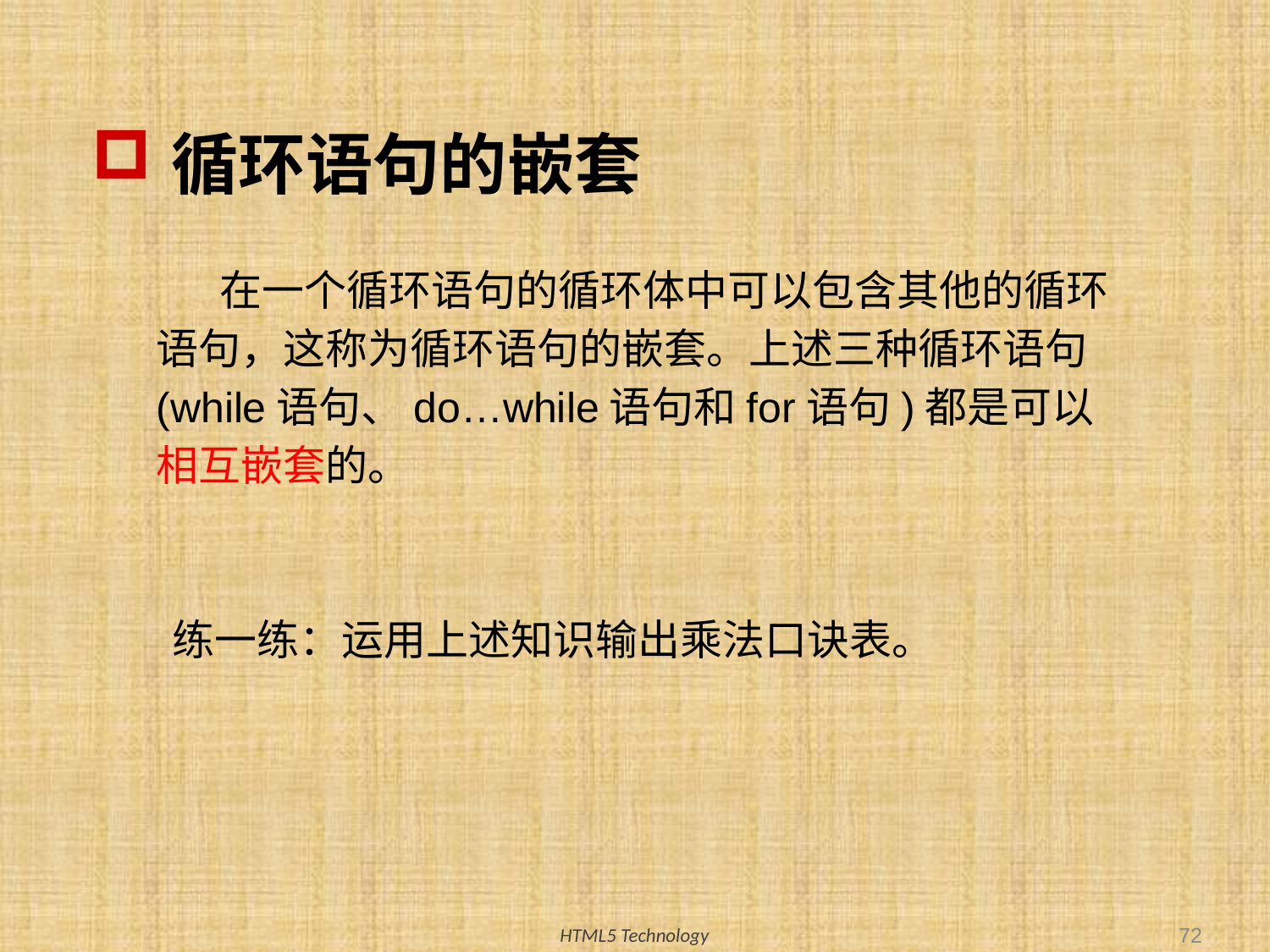

# 循环语句的嵌套
在一个循环语句的循环体中可以包含其他的循环语句，这称为循环语句的嵌套。上述三种循环语句(while语句、do…while语句和for语句)都是可以相互嵌套的。
练一练：运用上述知识输出乘法口诀表。
72
HTML5 Technology